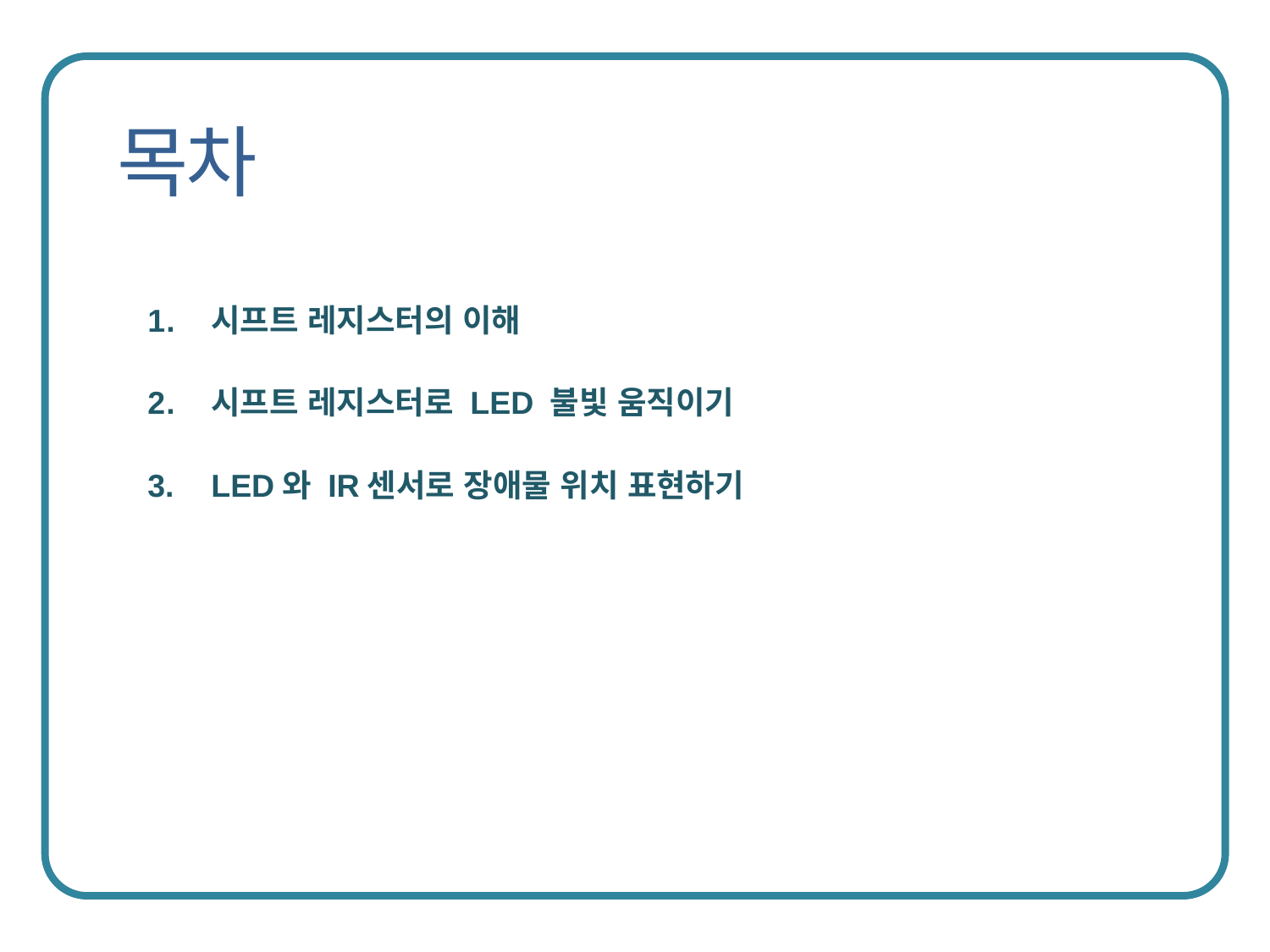

시프트 레지스터의 이해
시프트 레지스터로 LED 불빛 움직이기
LED와 IR센서로 장애물 위치 표현하기